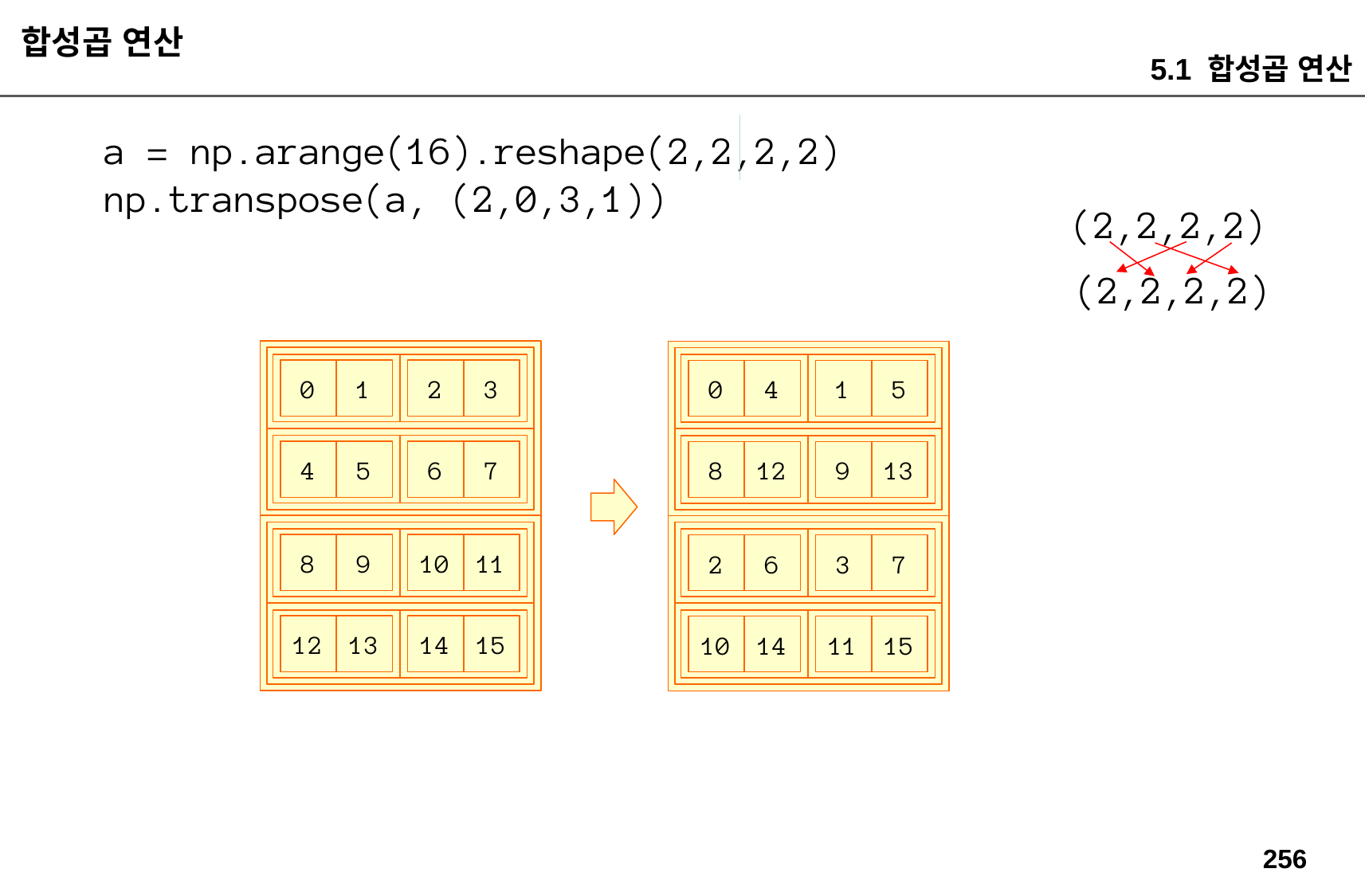

합성곱 연산
5.1 합성곱 연산
a = np.arange(16).reshape(2,2,2,2)
np.transpose(a, (2,0,3,1))
(2,2,2,2)
(2,2,2,2)

0
1
2
3
0
4
1
5

4
5
6
7
8
12
9
13

8
9
10
11
2
6
3
7

12
13
14
15
10
14
11
15